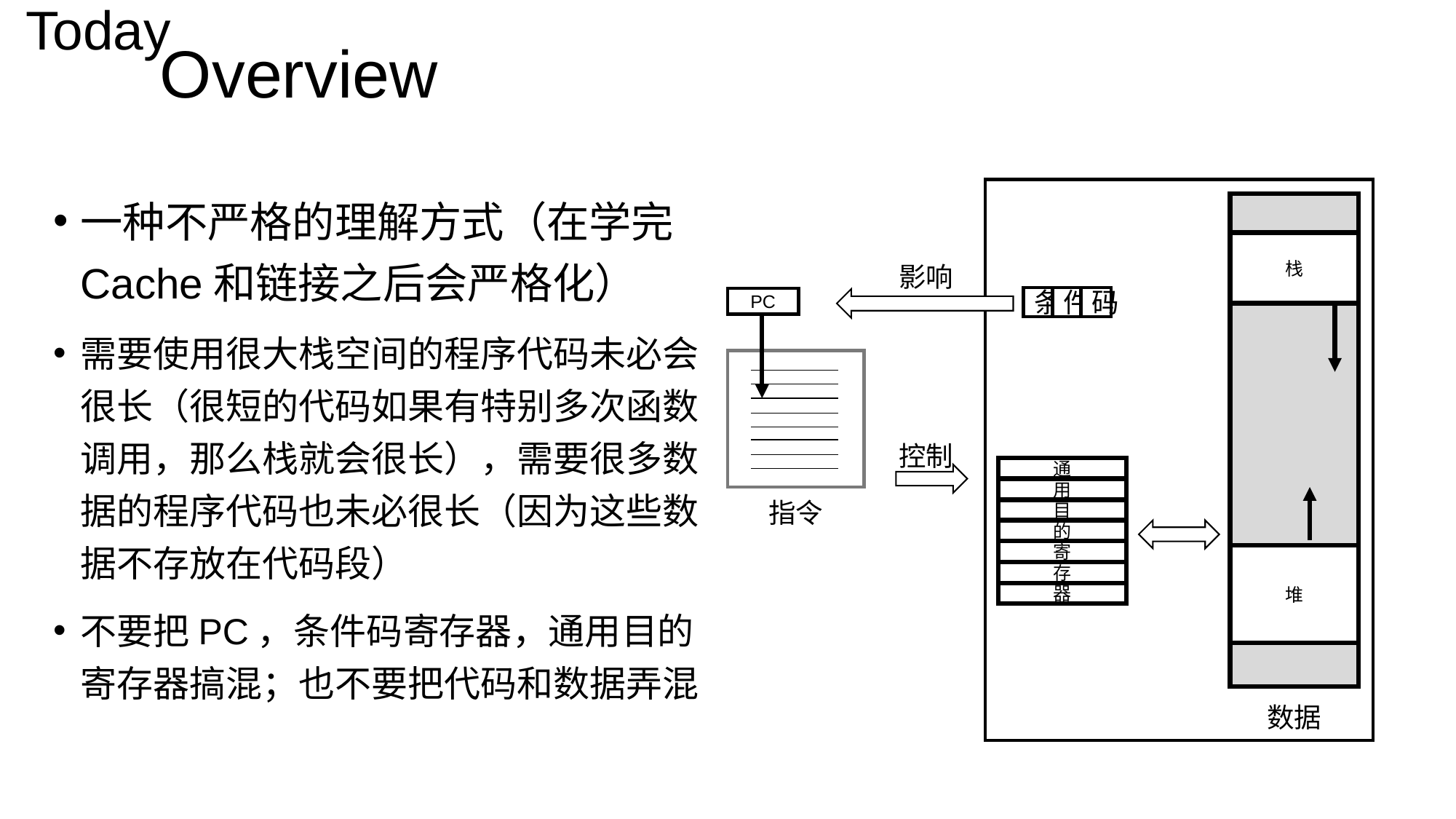

Today
# Overview
一种不严格的理解方式（在学完Cache和链接之后会严格化）
需要使用很大栈空间的程序代码未必会很长（很短的代码如果有特别多次函数调用，那么栈就会很长），需要很多数据的程序代码也未必很长（因为这些数据不存放在代码段）
不要把PC，条件码寄存器，通用目的寄存器搞混；也不要把代码和数据弄混

栈
影响
PC

控制
通

用

指令
目
的

寄
堆
存
器
数据
条
件
码